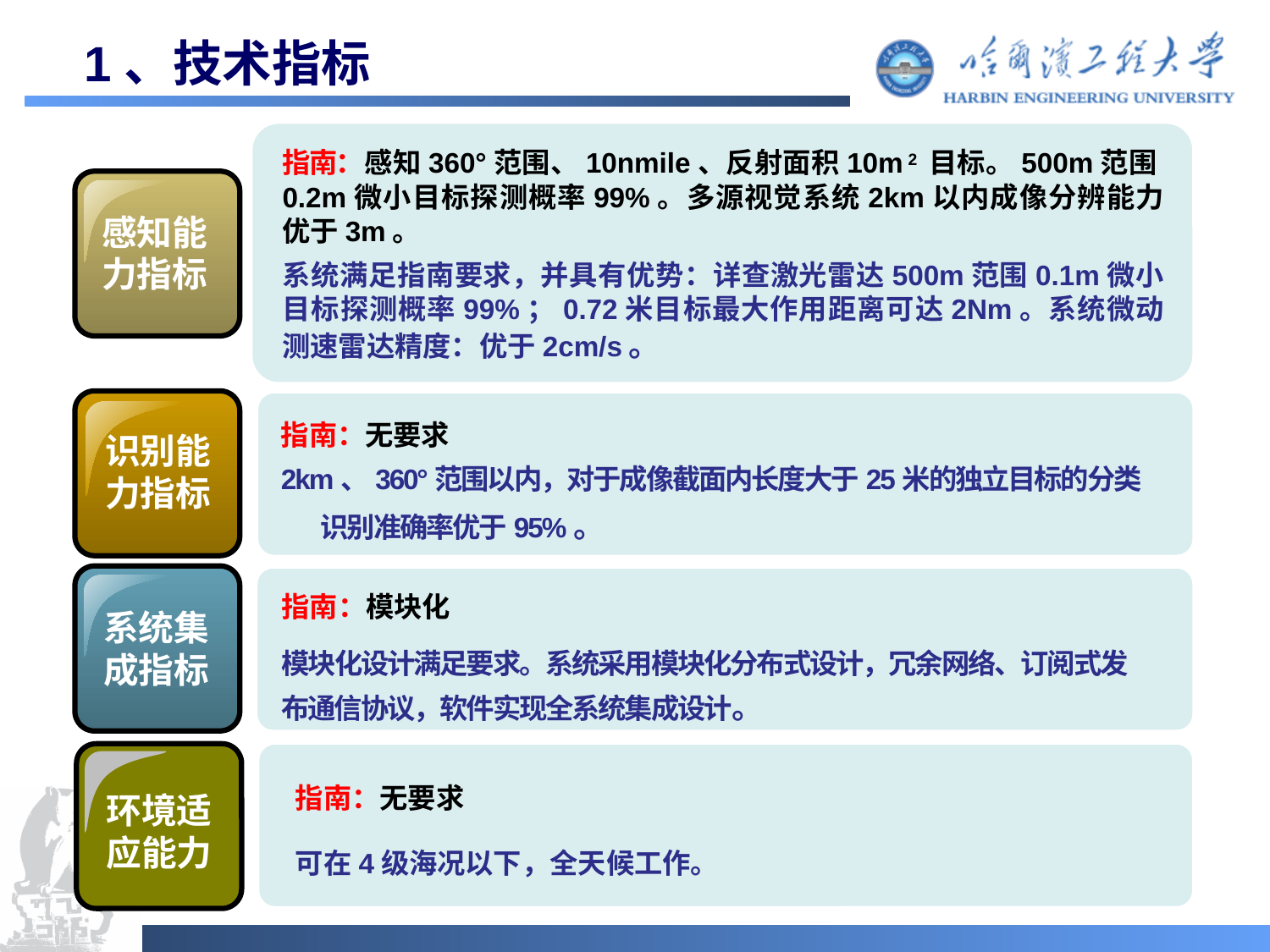

# 1、技术指标

指南：感知360°范围、10nmile、反射面积10m 2 目标。500m范围0.2m微小目标探测概率99%。多源视觉系统2km以内成像分辨能力优于3m。
系统满足指南要求，并具有优势：详查激光雷达500m范围0.1m微小目标探测概率99%；0.72米目标最大作用距离可达2Nm。系统微动测速雷达精度：优于2cm/s。

感知能力指标

指南：无要求
2km、360°范围以内，对于成像截面内长度大于25米的独立目标的分类识别准确率优于95%。

识别能
力指标

指南：模块化
模块化设计满足要求。系统采用模块化分布式设计，冗余网络、订阅式发布通信协议，软件实现全系统集成设计。
系统集
成指标

 指南：无要求
 可在4级海况以下，全天候工作。

环境适
应能力